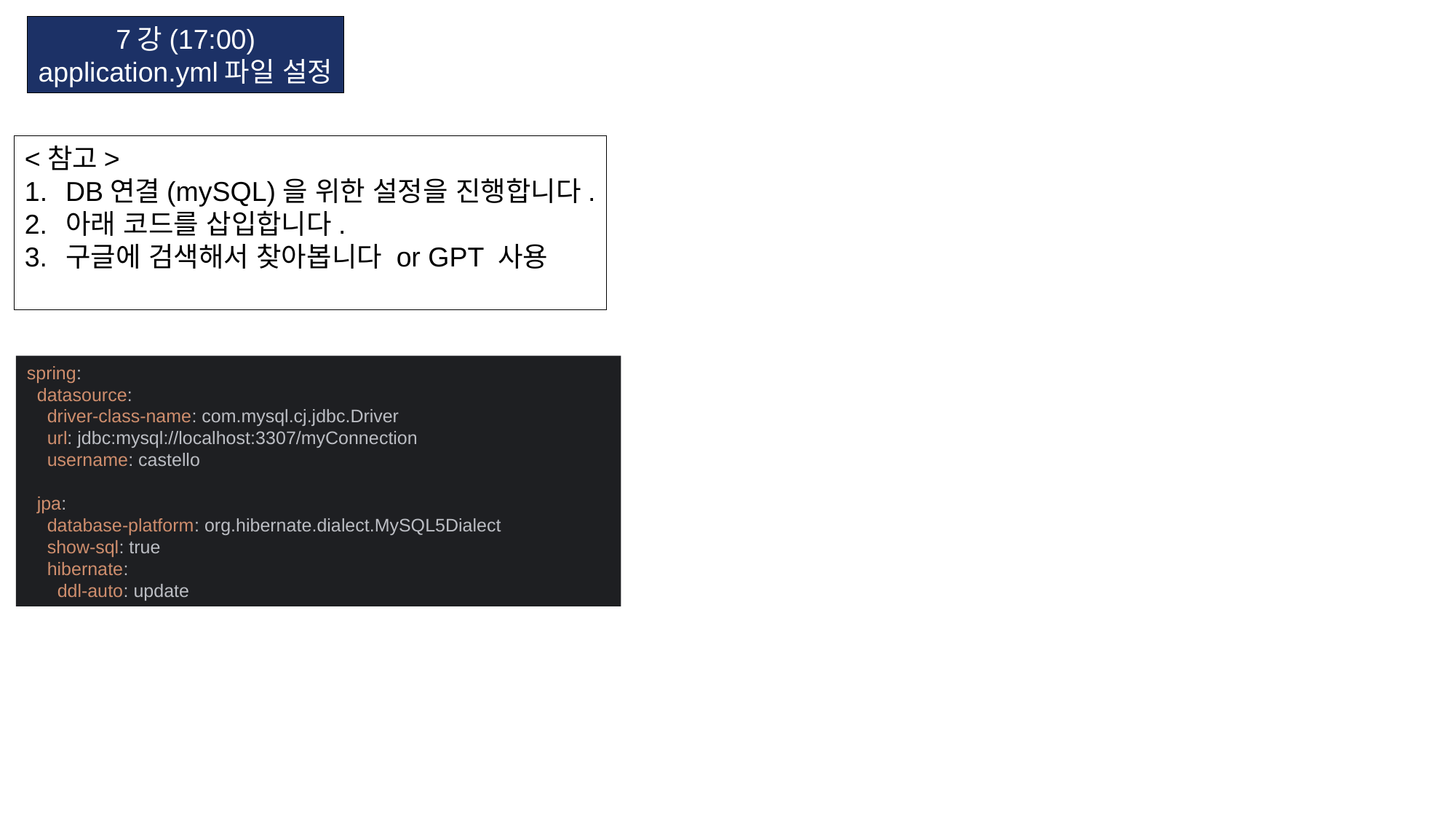

7강(17:00)
application.yml파일 설정
<참고>
DB연결(mySQL)을 위한 설정을 진행합니다.
아래 코드를 삽입합니다.
구글에 검색해서 찾아봅니다 or GPT 사용

spring:
  datasource:
    driver-class-name: com.mysql.cj.jdbc.Driver
    url: jdbc:mysql://localhost:3307/myConnection
    username: castello
  jpa:
    database-platform: org.hibernate.dialect.MySQL5Dialect
    show-sql: true
    hibernate:
      ddl-auto: update